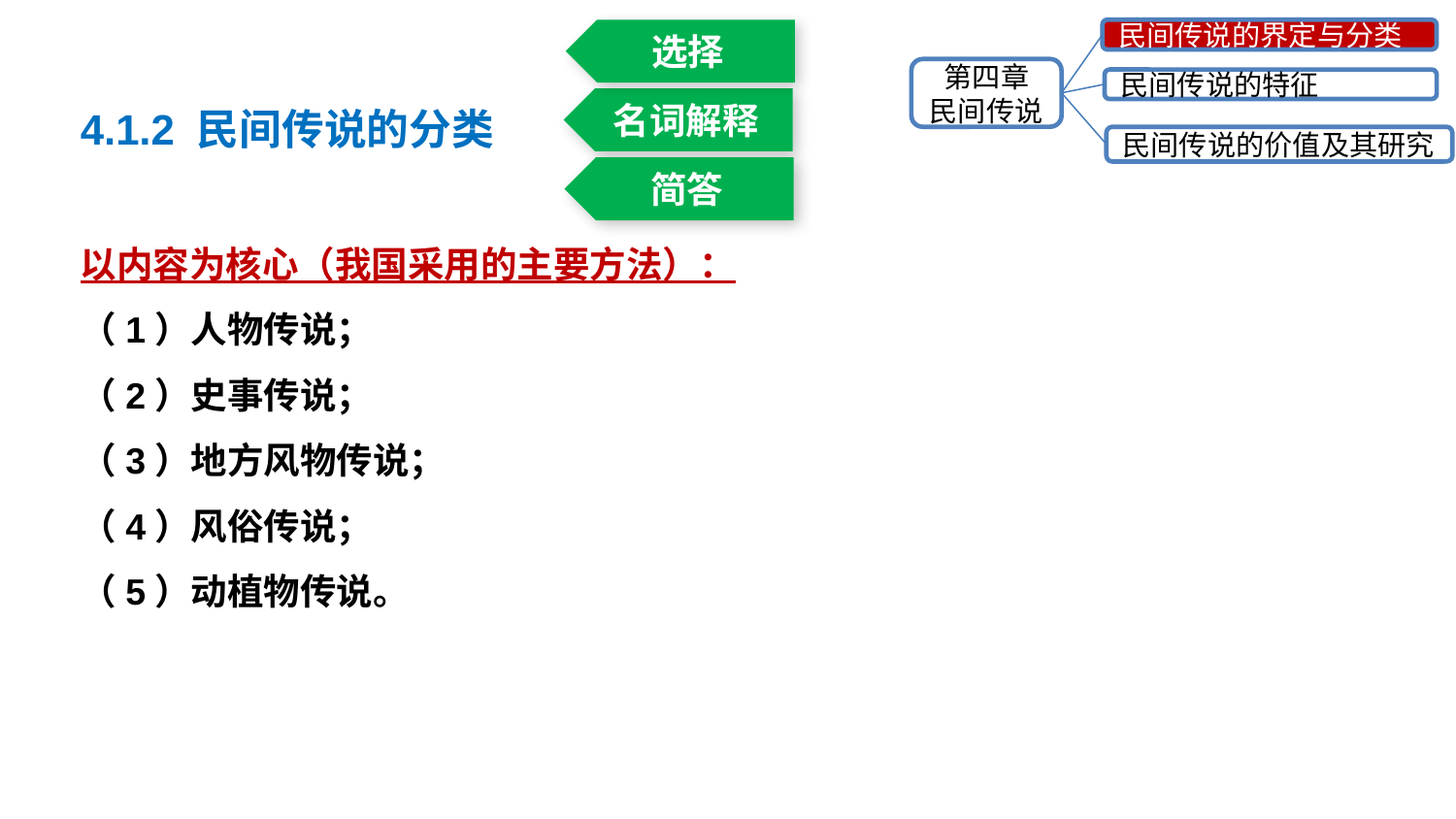

选择
民间传说的界定与分类
第四章
民间传说
民间传说的特征
民间传说的价值及其研究
4.1.2 民间传说的分类

以内容为核心（我国采用的主要方法）：
（1）人物传说；
（2）史事传说；
（3）地方风物传说；
（4）风俗传说；
（5）动植物传说。
名词解释
简答